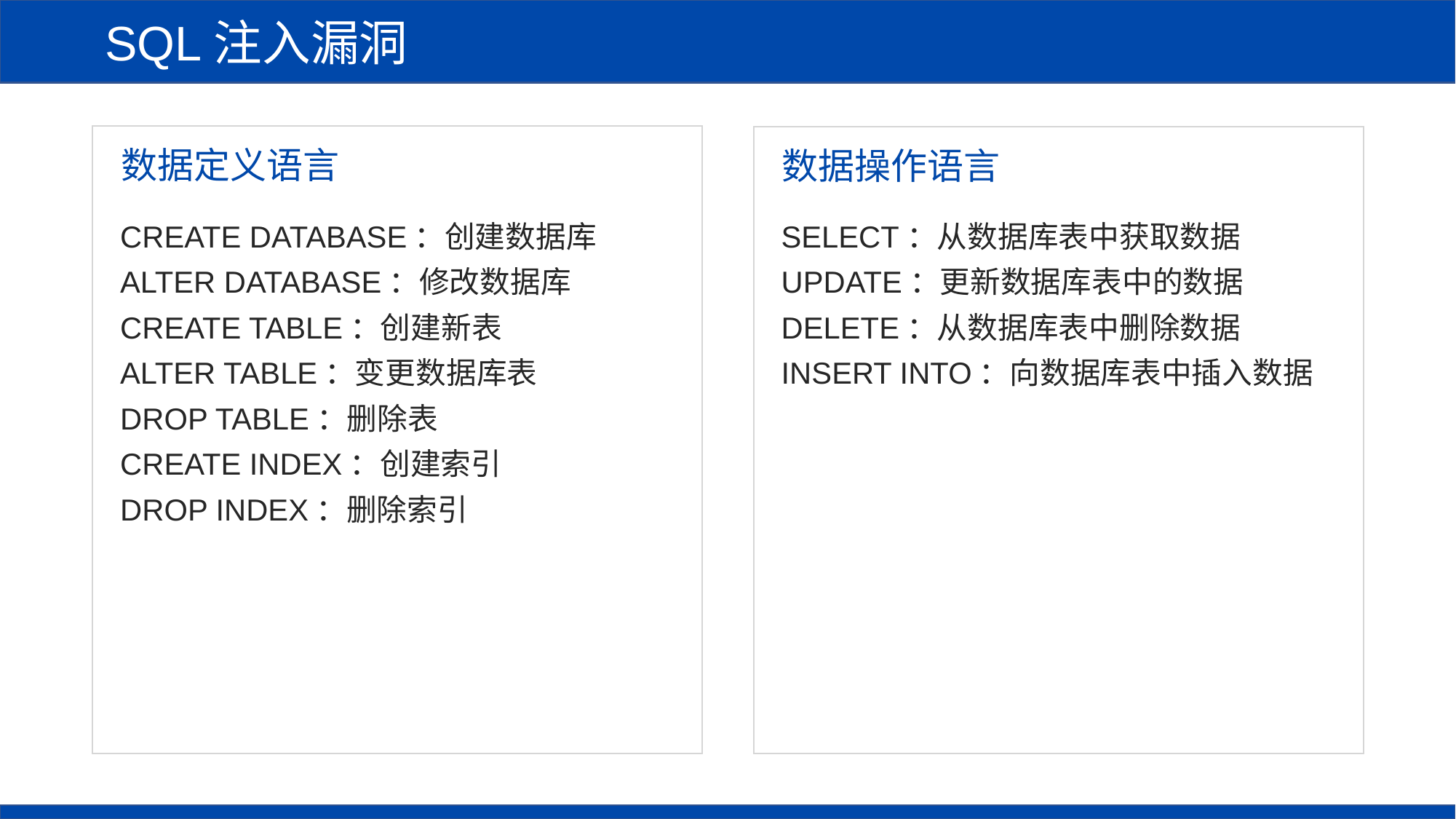

SQL注入漏洞

数据定义语言
数据操作语言
CREATE DATABASE：创建数据库
ALTER DATABASE：修改数据库
CREATE TABLE：创建新表
ALTER TABLE：变更数据库表
DROP TABLE：删除表
CREATE INDEX：创建索引
DROP INDEX：删除索引
SELECT：从数据库表中获取数据
UPDATE：更新数据库表中的数据
DELETE：从数据库表中删除数据
INSERT INTO：向数据库表中插入数据